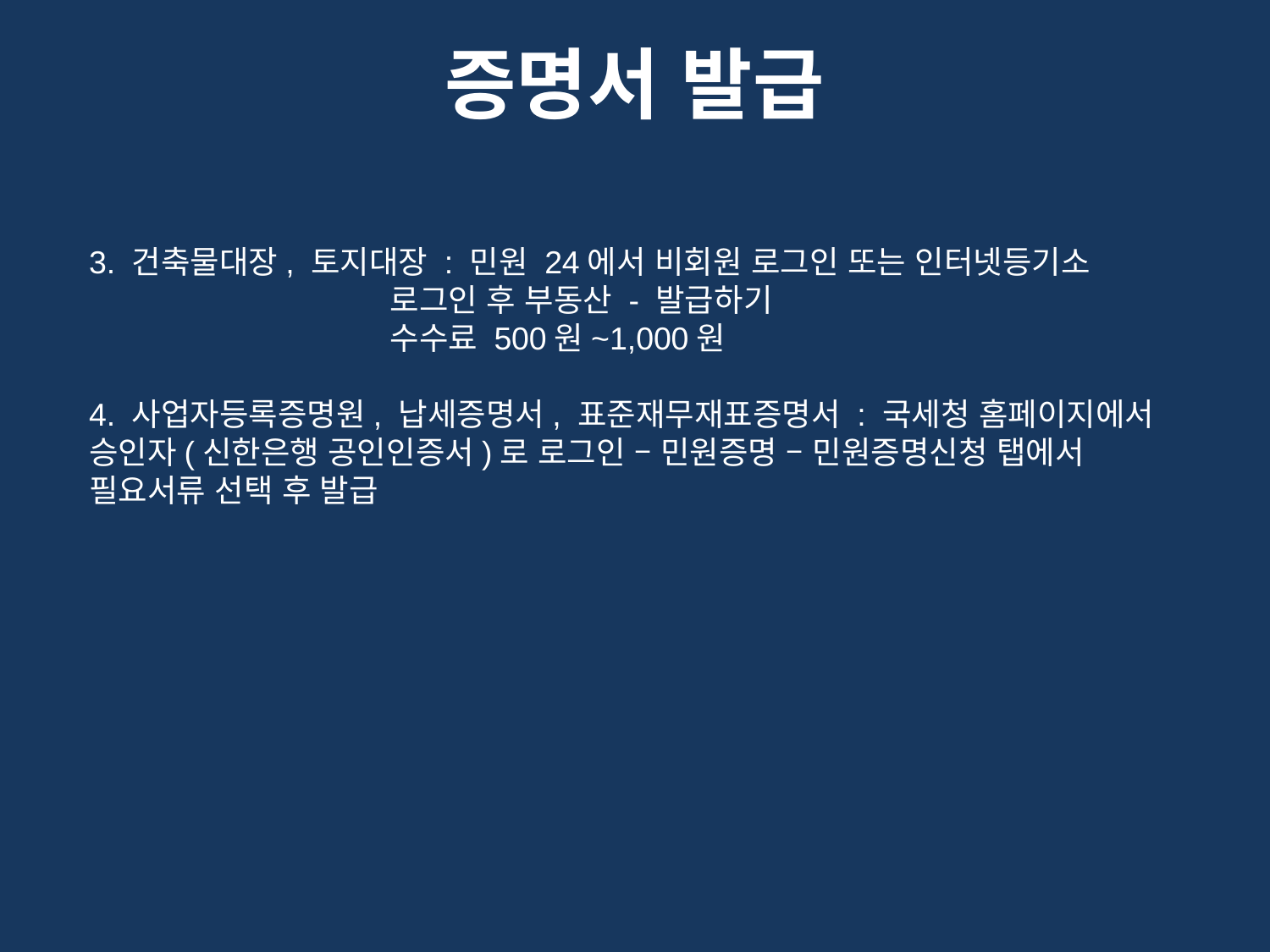

# 증명서 발급

3. 건축물대장, 토지대장 : 민원 24에서 비회원 로그인 또는 인터넷등기소
                                 로그인 후 부동산 - 발급하기
                                 수수료 500원~1,000원

4. 사업자등록증명원, 납세증명서, 표준재무재표증명서 : 국세청 홈페이지에서
승인자(신한은행 공인인증서)로 로그인 – 민원증명 – 민원증명신청 탭에서
필요서류 선택 후 발급